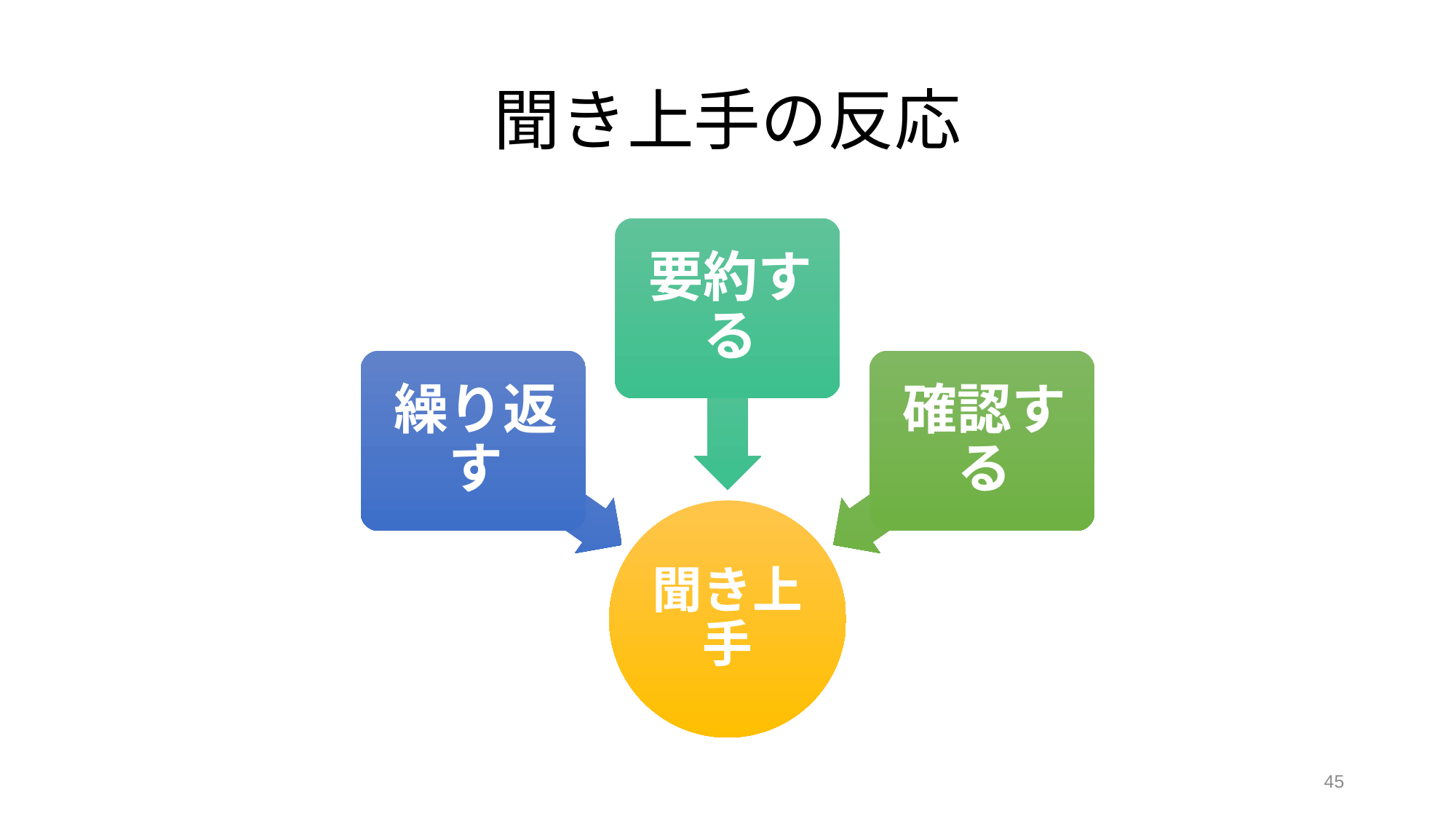

# 聞き上手の反応
聞き上手
繰り返す
要約する
確認する
45